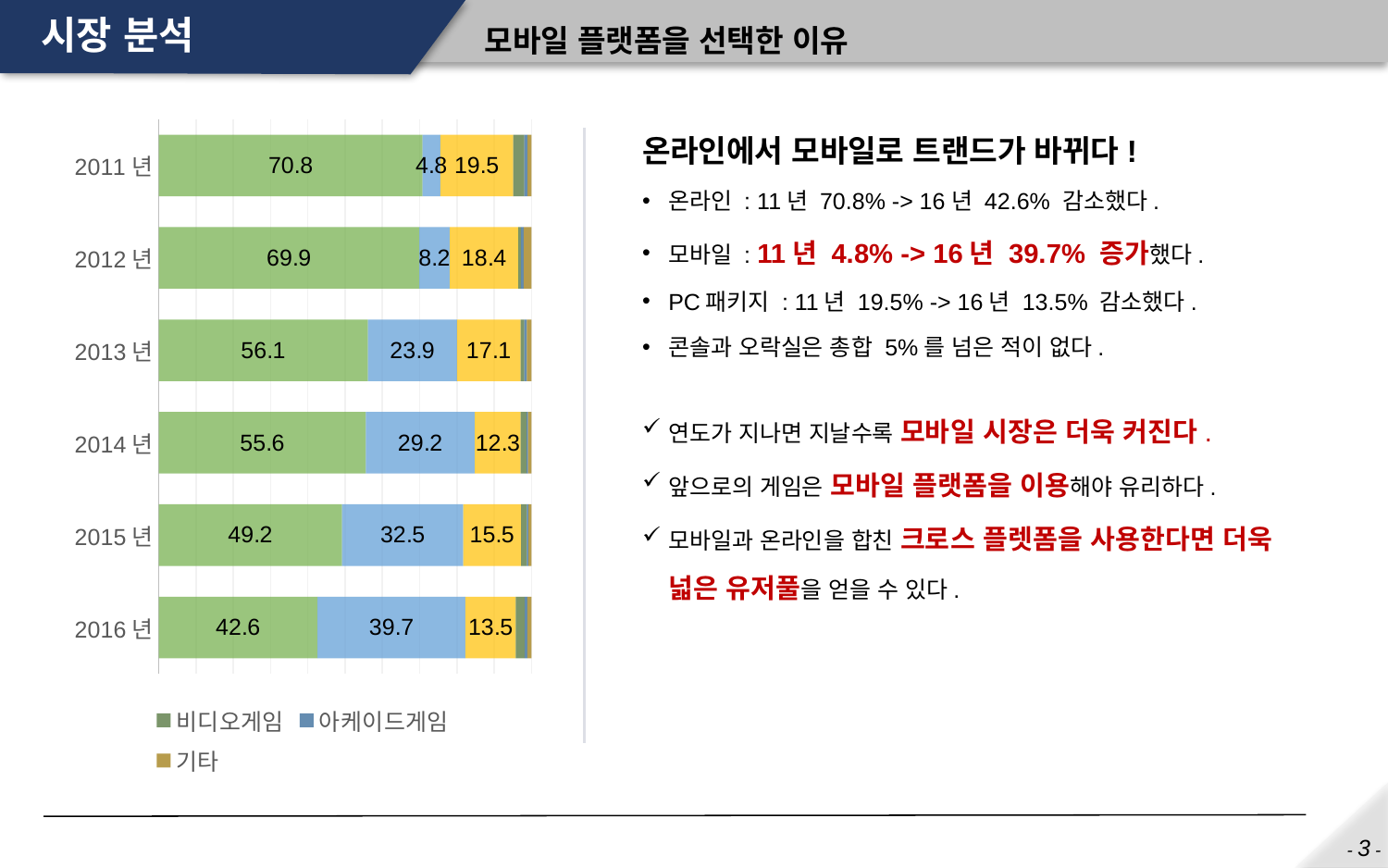

# 시장 분석
모바일 플랫폼을 선택한 이유

### Chart

| Category | 온라인게임 | 모바일게임 | PC게임 | 비디오게임 | 아케이드게임 | 기타 |
|---|---|---|---|---|---|---|
| 2016년 | 42.6 | 39.7 | 13.5 | 2.4 | 0.7 | 1.09999999999998 |
| 2015년 | 49.2 | 32.5 | 15.5 | 1.6 | 0.4 | 0.7999999999999972 |
| 2014년 | 55.6 | 29.2 | 12.3 | 1.6 | 0.4 | 0.9000000000000057 |
| 2013년 | 56.1 | 23.9 | 17.1 | 1.0 | 0.7 | 1.2000000000000028 |
| 2012년 | 69.9 | 8.2 | 18.4 | 0.7 | 0.7 | 2.0999999999999943 |
| 2011년 | 70.8 | 4.8 | 19.5 | 3.0 | 0.9 | 1.0 |
온라인에서 모바일로 트랜드가 바뀌다!
온라인 : 11년 70.8% -> 16년 42.6% 감소했다.
모바일 : 11년 4.8% -> 16년 39.7% 증가했다.
PC패키지 : 11년 19.5% -> 16년 13.5% 감소했다.
콘솔과 오락실은 총합 5%를 넘은 적이 없다.

연도가 지나면 지날수록 모바일 시장은 더욱 커진다.
앞으로의 게임은 모바일 플랫폼을 이용해야 유리하다.
모바일과 온라인을 합친 크로스 플렛폼을 사용한다면 더욱 넓은 유저풀을 얻을 수 있다.